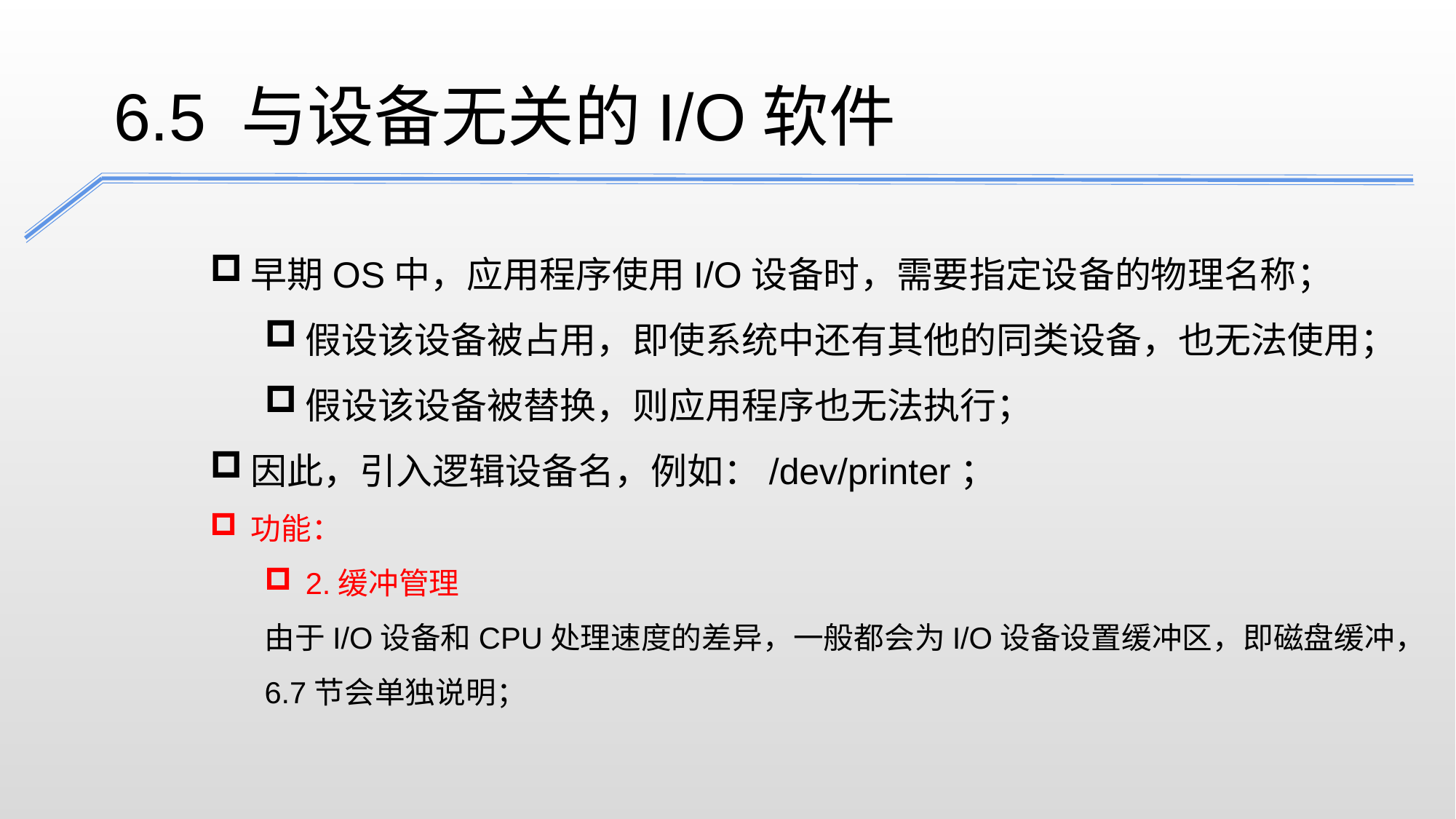

6.5 与设备无关的I/O软件
早期OS中，应用程序使用I/O设备时，需要指定设备的物理名称；
假设该设备被占用，即使系统中还有其他的同类设备，也无法使用；
假设该设备被替换，则应用程序也无法执行；
因此，引入逻辑设备名，例如：/dev/printer；
功能：
2.缓冲管理
由于I/O设备和CPU处理速度的差异，一般都会为I/O设备设置缓冲区，即磁盘缓冲，6.7节会单独说明；